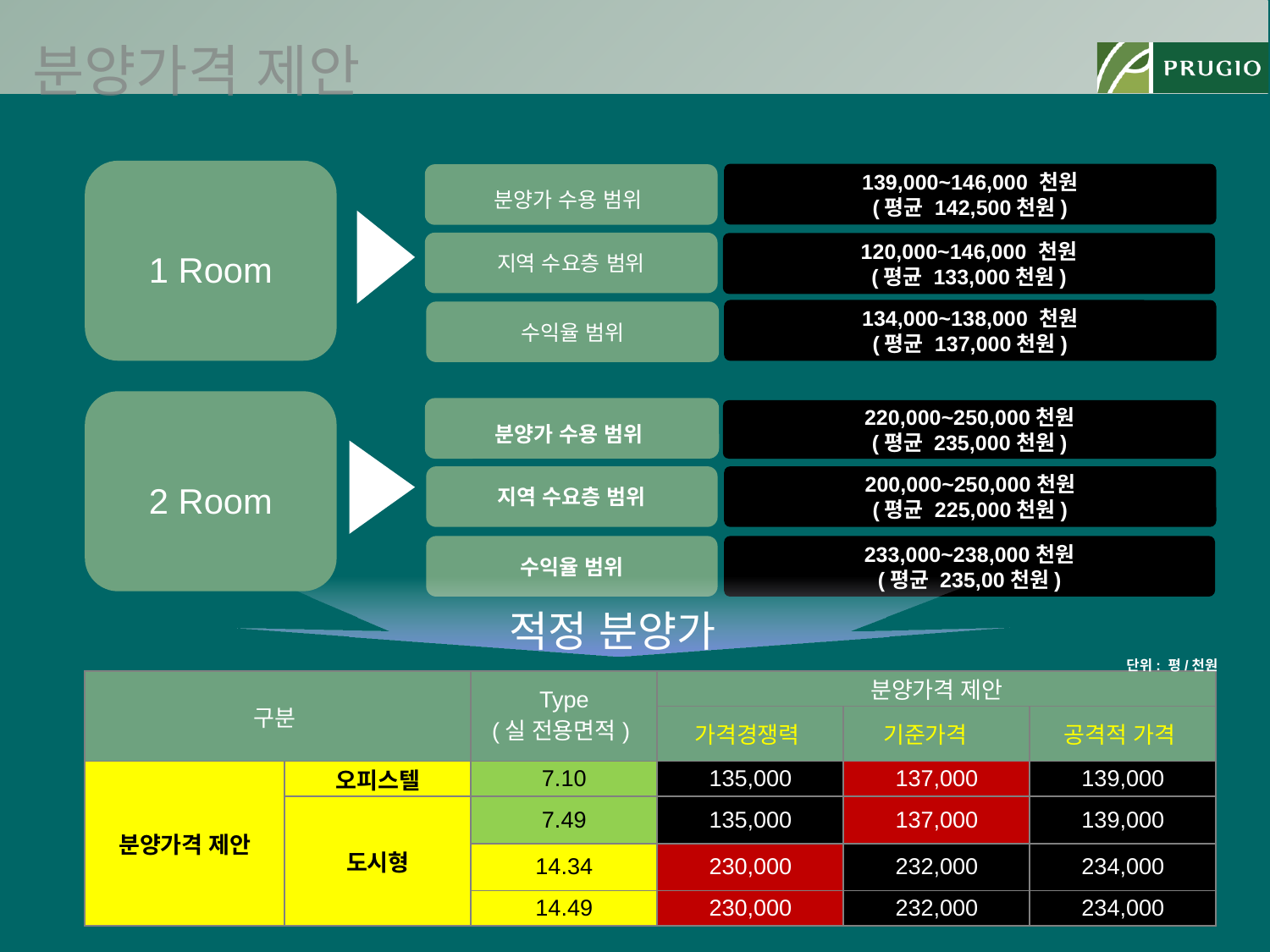

분양가격 제안
1 Room
139,000~146,000 천원
(평균 142,500천원)
분양가 수용 범위

지역 수요층 범위
120,000~146,000 천원
(평균 133,000천원)
134,000~138,000 천원
(평균 137,000천원)
수익율 범위
2 Room
분양가 수용 범위
220,000~250,000천원
(평균 235,000천원)

지역 수요층 범위
200,000~250,000천원
(평균 225,000천원)
수익율 범위
233,000~238,000천원
(평균 235,00천원)

적정 분양가
단위: 평/천원
| 구분 |  | Type (실 전용면적) | 분양가격 제안 |  |  |
| --- | --- | --- | --- | --- | --- |
|  |  |  | 가격경쟁력 | 기준가격 | 공격적 가격 |
| 분양가격 제안 | 오피스텔 | 7.10 | 135,000 | 137,000 | 139,000 |
|  | 도시형 | 7.49 | 135,000 | 137,000 | 139,000 |
|  |  | 14.34 | 230,000 | 232,000 | 234,000 |
|  |  | 14.49 | 230,000 | 232,000 | 234,000 |